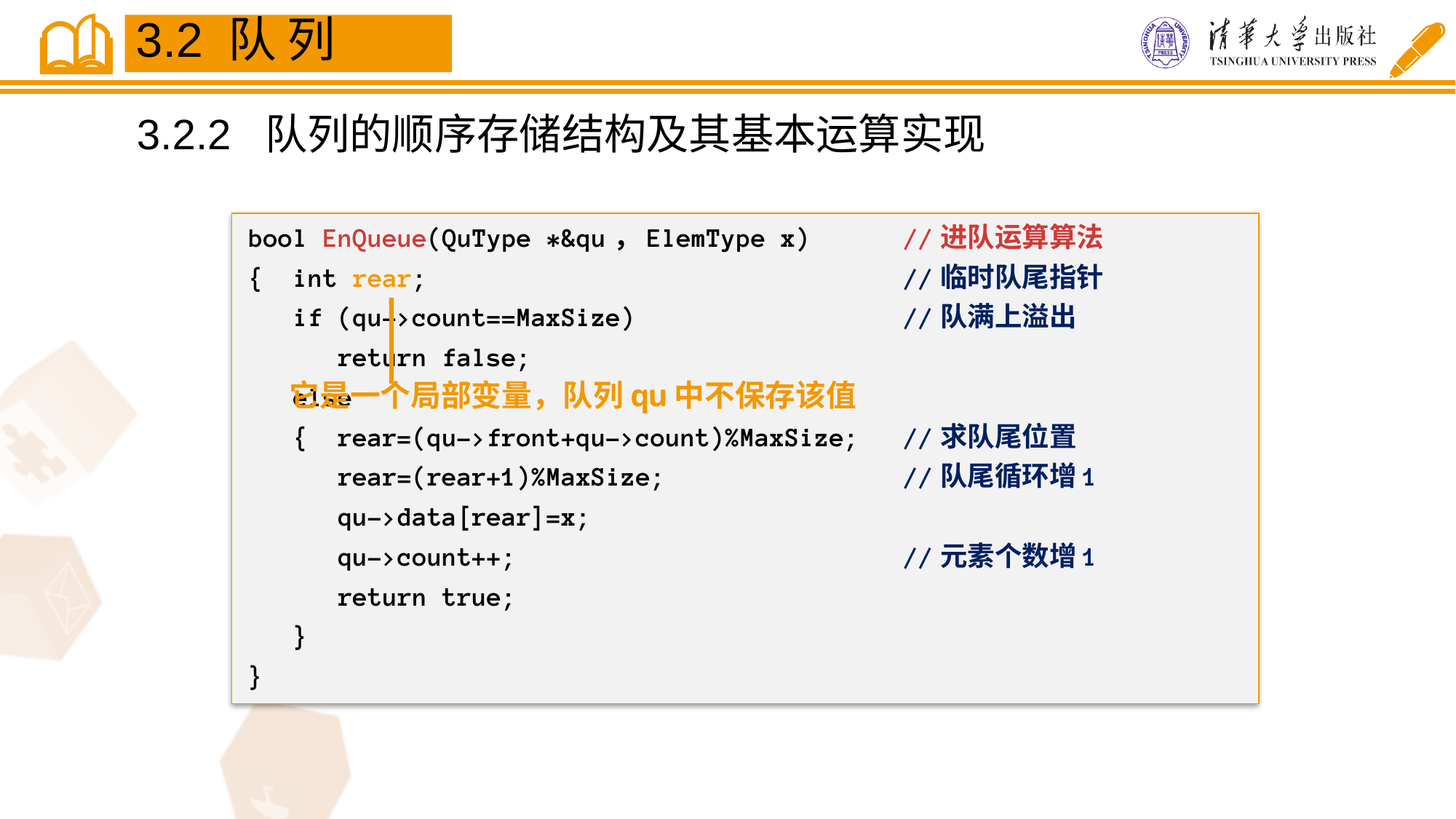

3.2 队 列
3.2.2  队列的顺序存储结构及其基本运算实现
bool EnQueue(QuType *&qu，ElemType x)   	//进队运算算法
{  int rear;		      	  		//临时队尾指针
   if (qu->count==MaxSize)	  		//队满上溢出
      return false;
   else
   {  rear=(qu->front+qu->count)%MaxSize;	//求队尾位置
      rear=(rear+1)%MaxSize;  		//队尾循环增1
      qu->data[rear]=x;
      qu->count++;		 		//元素个数增1
      return true;
   }
}

它是一个局部变量，队列qu中不保存该值